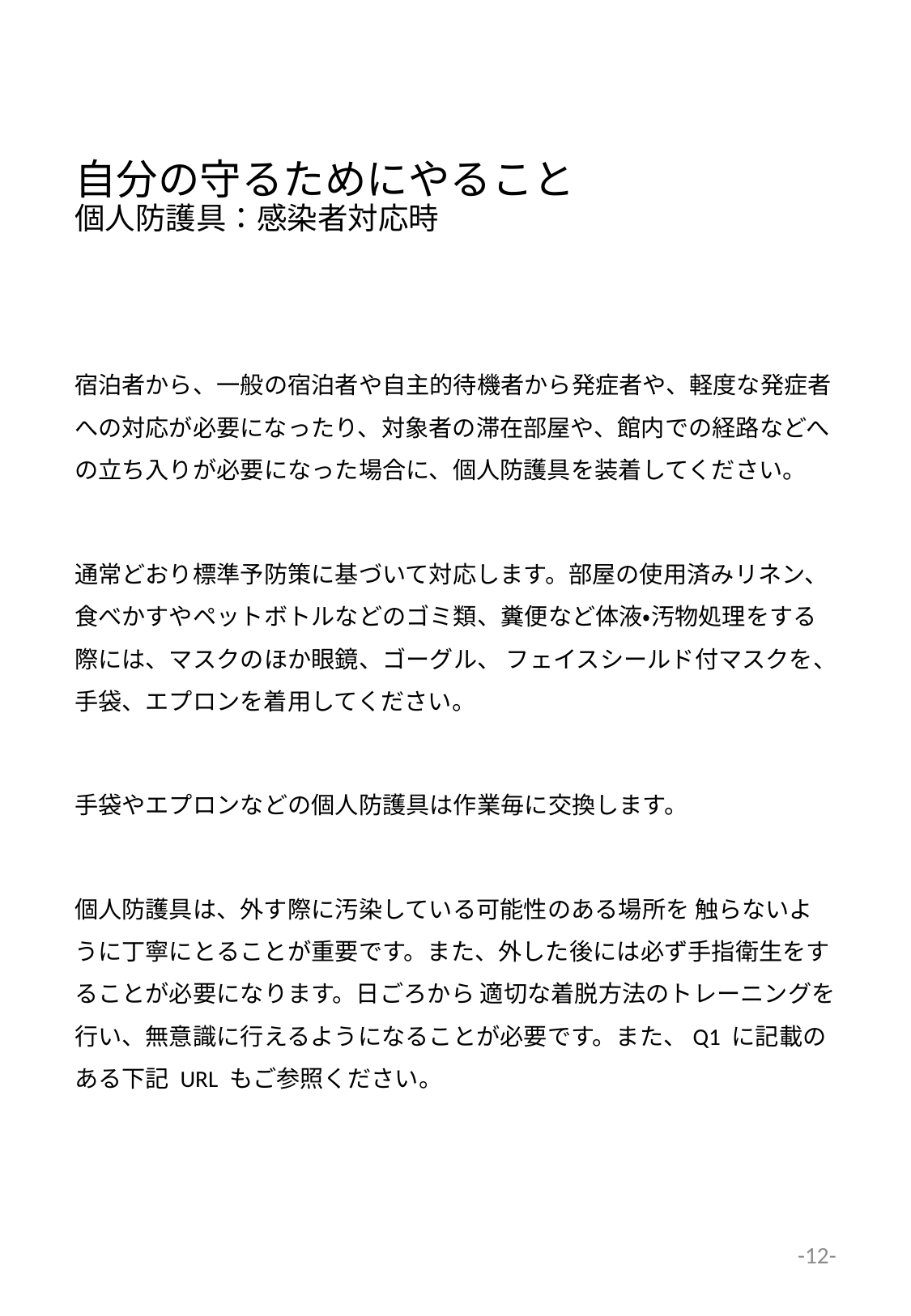

# 自分の守るためにやること 個人防護具：感染者対応時
宿泊者から、一般の宿泊者や自主的待機者から発症者や、軽度な発症者への対応が必要になったり、対象者の滞在部屋や、館内での経路などへの立ち入りが必要になった場合に、個人防護具を装着してください。

通常どおり標準予防策に基づいて対応します。部屋の使用済みリネン、食べかすやペットボトルなどのゴミ類、糞便など体液・汚物処理をする際には、マスクのほか眼鏡、ゴーグル、 フェイスシールド付マスクを、手袋、エプロンを着用してください。

手袋やエプロンなどの個人防護具は作業毎に交換します。

個人防護具は、外す際に汚染している可能性のある場所を 触らないように丁寧にとることが重要です。また、外した後には必ず手指衛生をすることが必要になります。日ごろから 適切な着脱方法のトレーニングを行い、無意識に行えるようになることが必要です。また、Q1 に記載のある下記 URL もご参照ください。
-12-